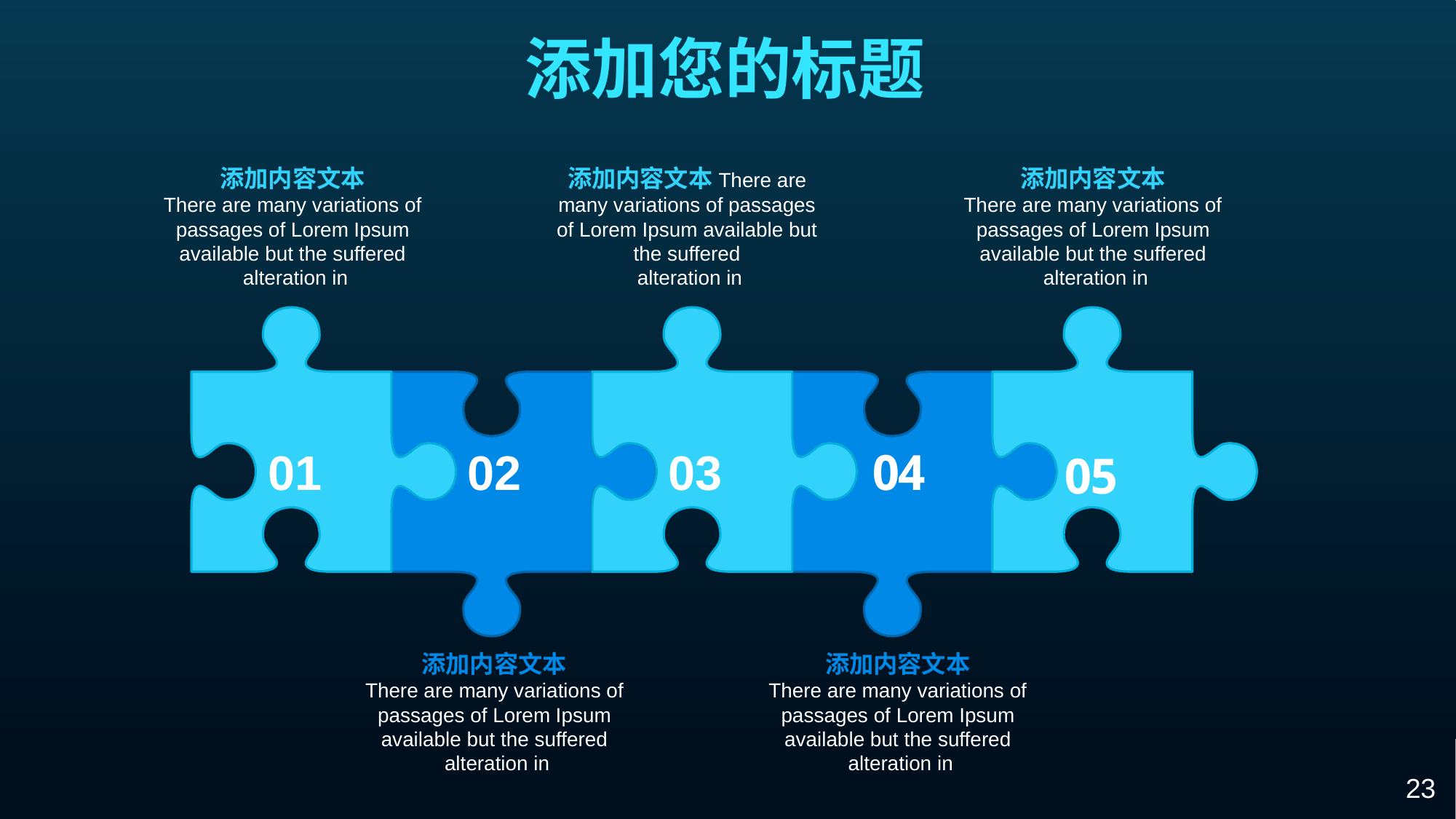

添加您的标题
添加内容文本
There are many variations of passages of Lorem Ipsum available but the suffered
 alteration in
添加内容文本There are many variations of passages of Lorem Ipsum available but the suffered
 alteration in
添加内容文本
There are many variations of passages of Lorem Ipsum available but the suffered
 alteration in

01
02
03
04
05
添加内容文本
There are many variations of passages of Lorem Ipsum available but the suffered
 alteration in
添加内容文本
There are many variations of passages of Lorem Ipsum available but the suffered
 alteration in
23